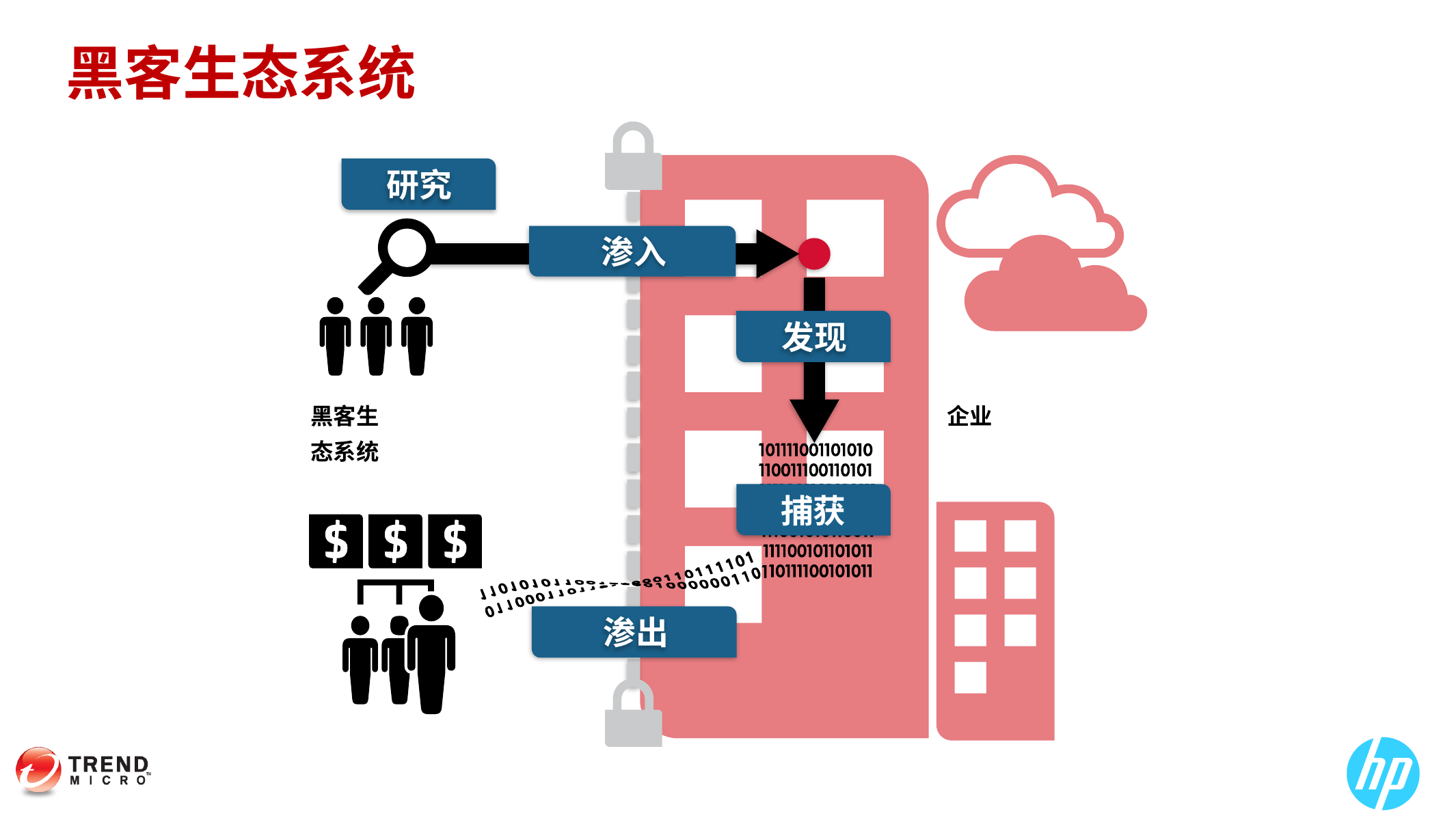

# 黑客生态系统

研究

渗入

发现

黑客生
态系统
企业
捕获

渗出